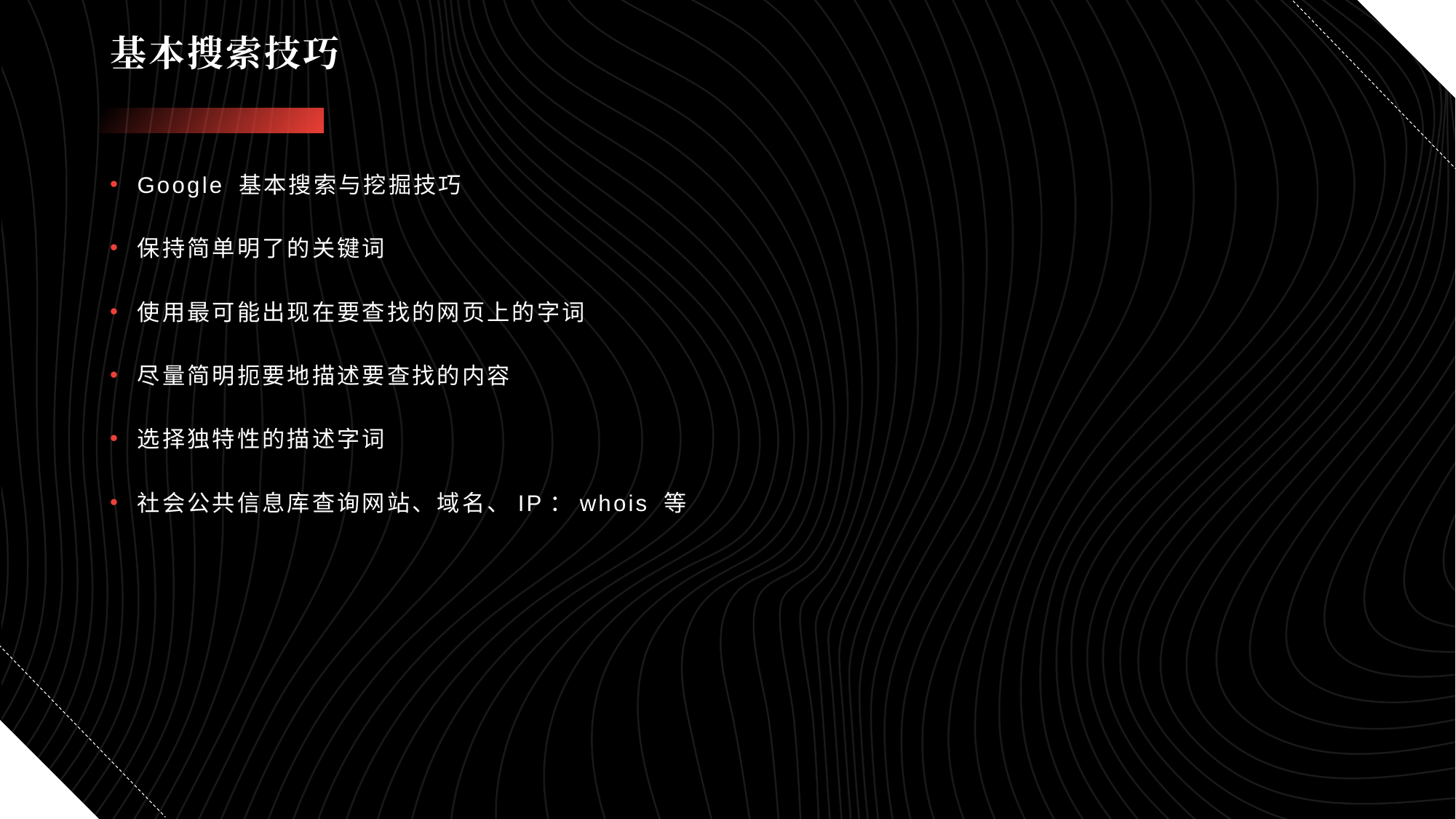

# 基本搜索技巧
Google 基本搜索与挖掘技巧
保持简单明了的关键词
使用最可能出现在要查找的网页上的字词
尽量简明扼要地描述要查找的内容
选择独特性的描述字词
社会公共信息库查询网站、域名、IP：whois 等